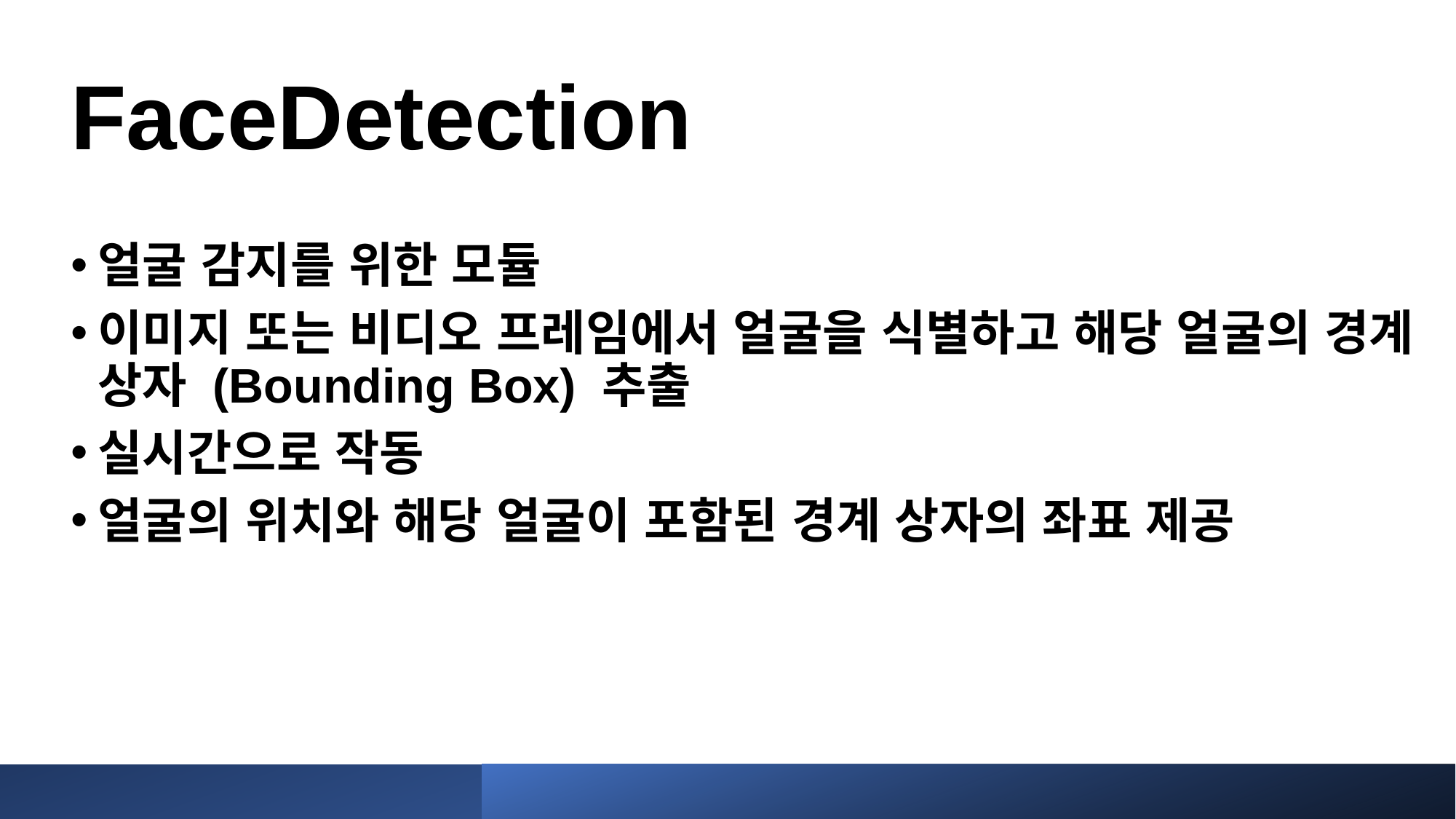

# FaceDetection
얼굴 감지를 위한 모듈
이미지 또는 비디오 프레임에서 얼굴을 식별하고 해당 얼굴의 경계 상자 (Bounding Box) 추출
실시간으로 작동
얼굴의 위치와 해당 얼굴이 포함된 경계 상자의 좌표 제공